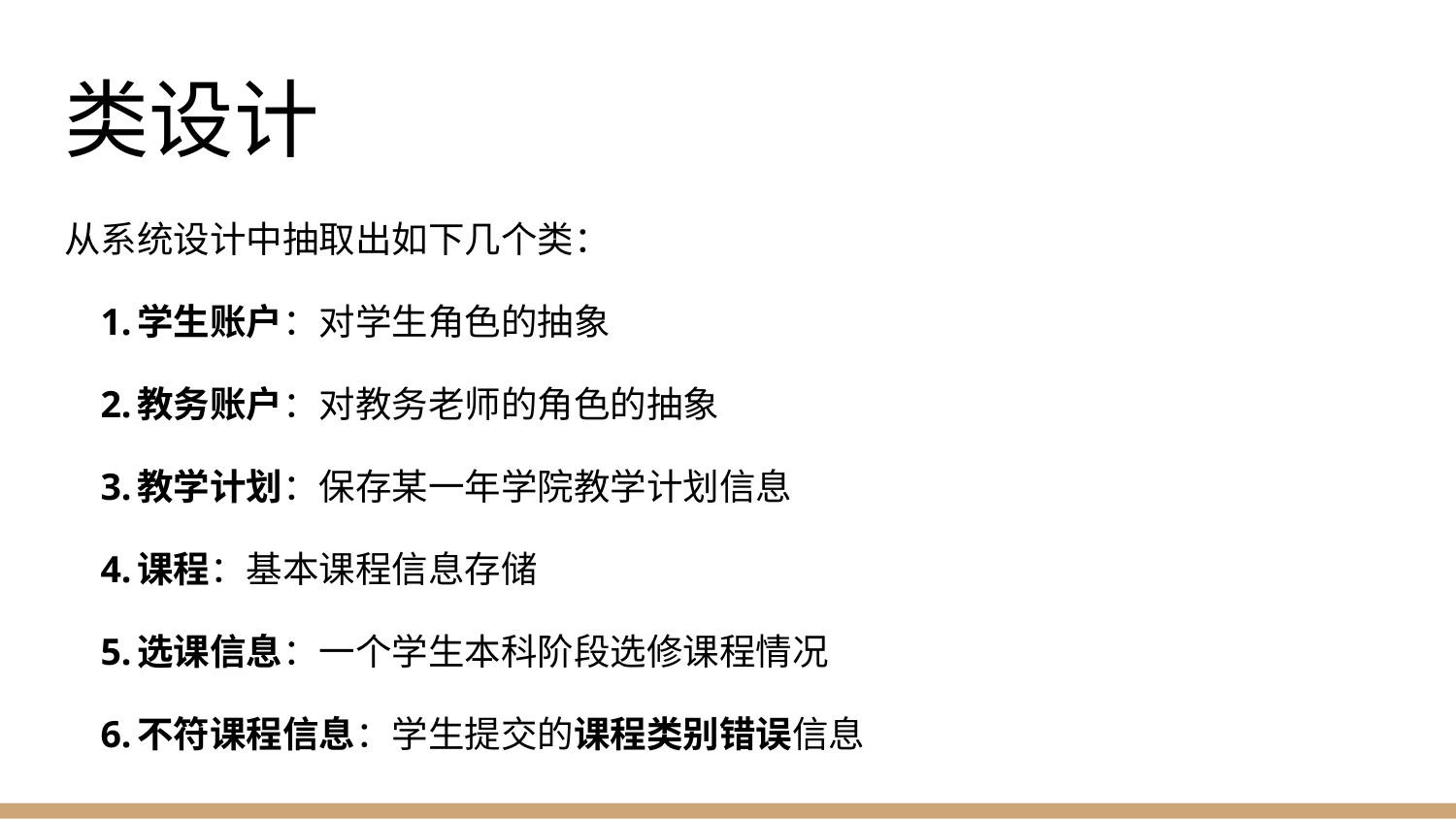

# 类设计
从系统设计中抽取出如下几个类：
学生账户：对学生角色的抽象
教务账户：对教务老师的角色的抽象
教学计划：保存某一年学院教学计划信息
课程：基本课程信息存储
选课信息：一个学生本科阶段选修课程情况
不符课程信息：学生提交的课程类别错误信息